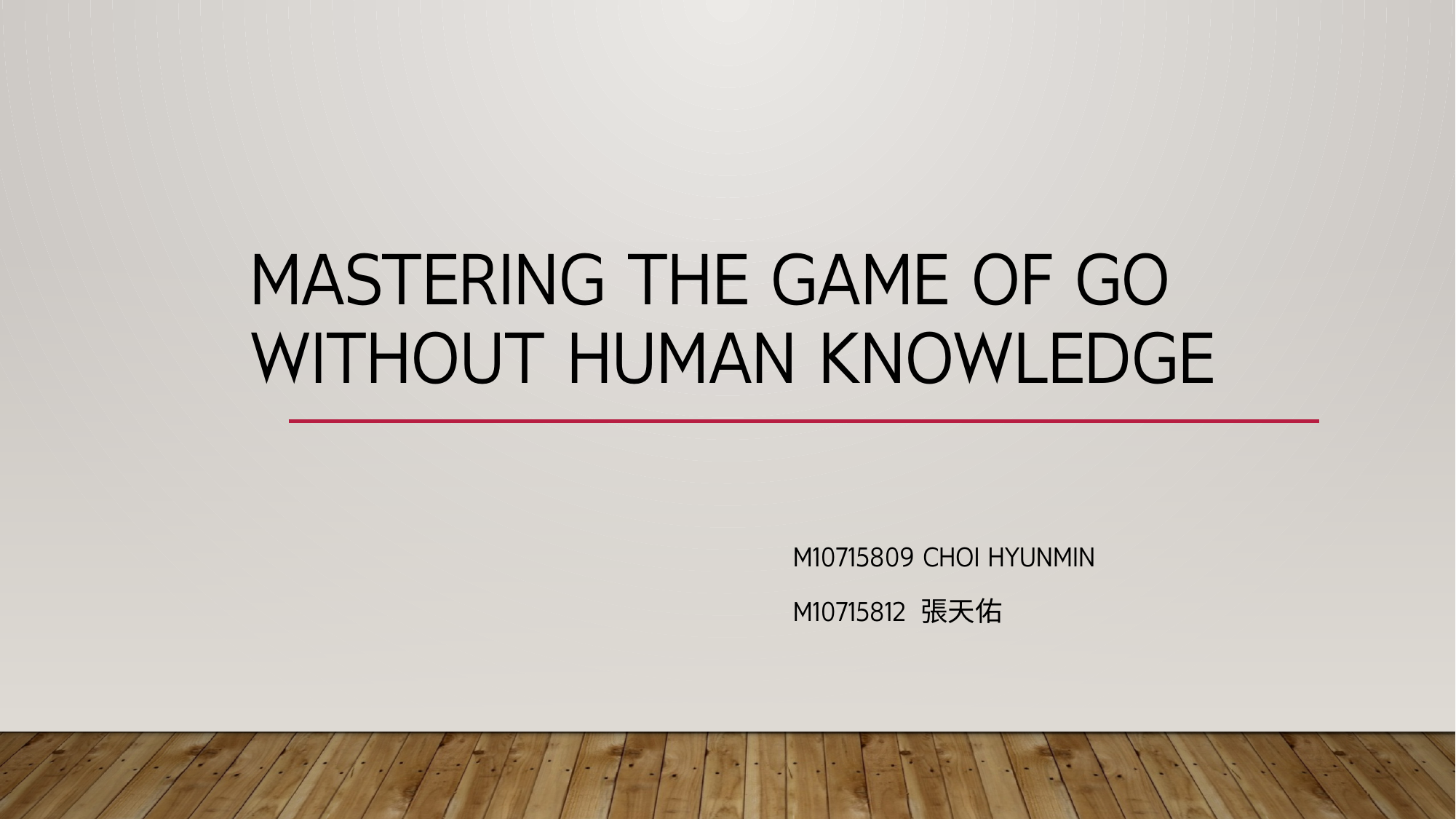

# Mastering the game of Go without human knowledge
M10715809 CHOI HYUNMIN
M10715812 張天佑